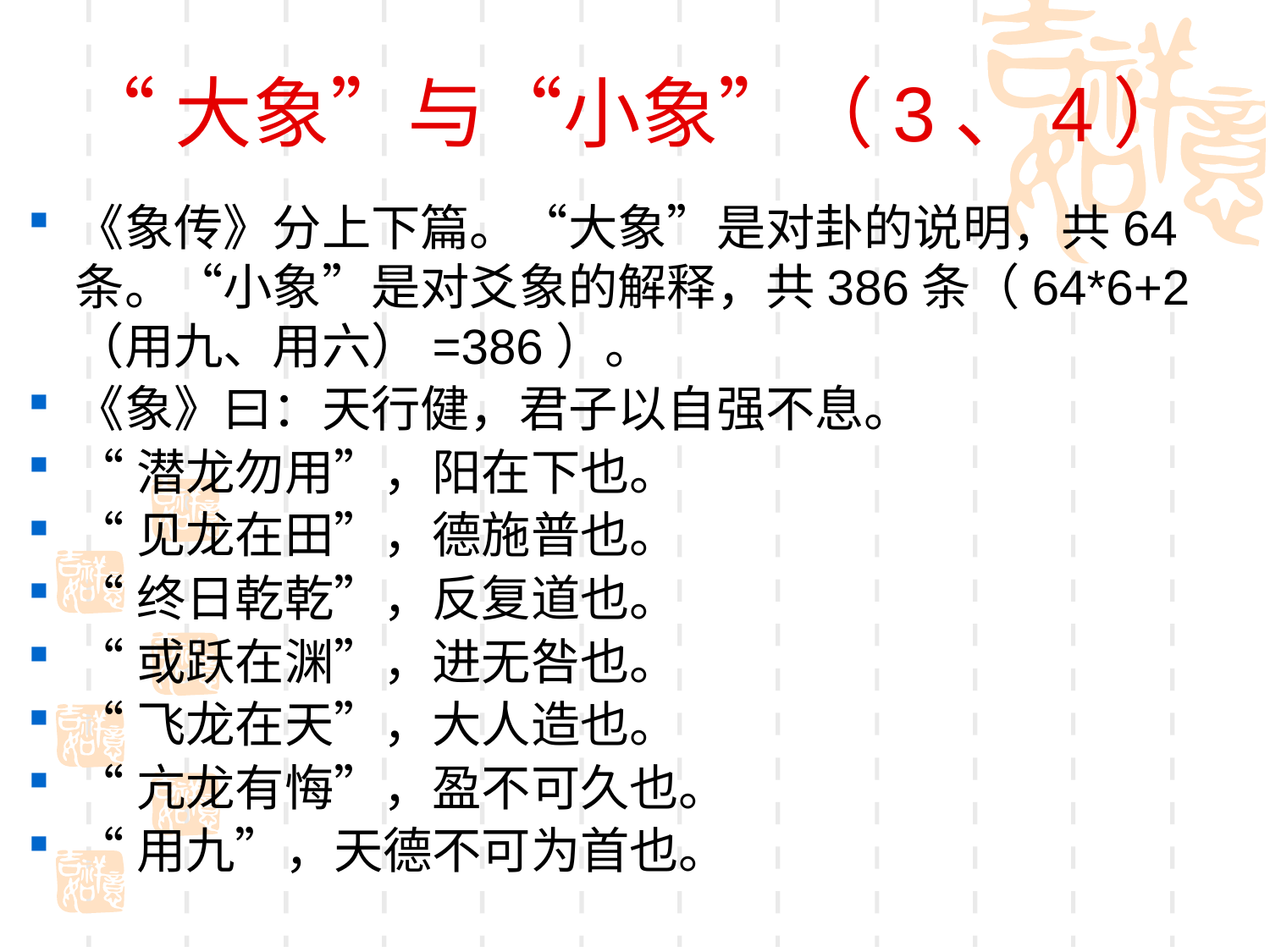

# “大象”与“小象”（3、4）
《象传》分上下篇。“大象”是对卦的说明，共64条。“小象”是对爻象的解释，共386条（64*6+2（用九、用六）=386）。
《象》曰：天行健，君子以自强不息。
“潜龙勿用”，阳在下也。
“见龙在田”，德施普也。
“终日乾乾”，反复道也。
“或跃在渊”，进无咎也。
“飞龙在天”，大人造也。
“亢龙有悔”，盈不可久也。
“用九”，天德不可为首也。